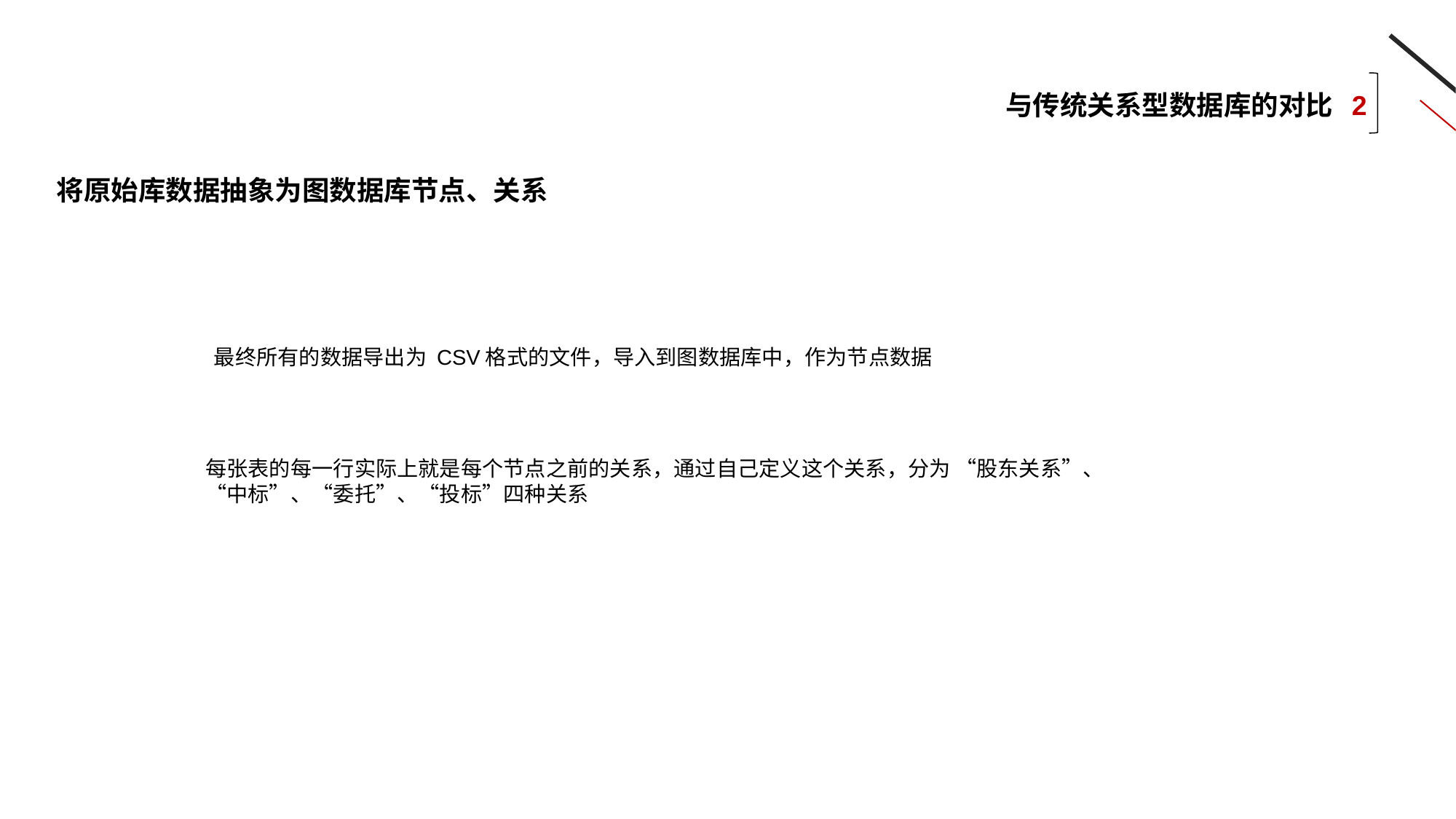

与传统关系型数据库的对比  2
将原始库数据抽象为图数据库节点、关系
最终所有的数据导出为 CSV格式的文件，导入到图数据库中，作为节点数据
每张表的每一行实际上就是每个节点之前的关系，通过自己定义这个关系，分为 “股东关系”、“中标”、“委托”、“投标”四种关系